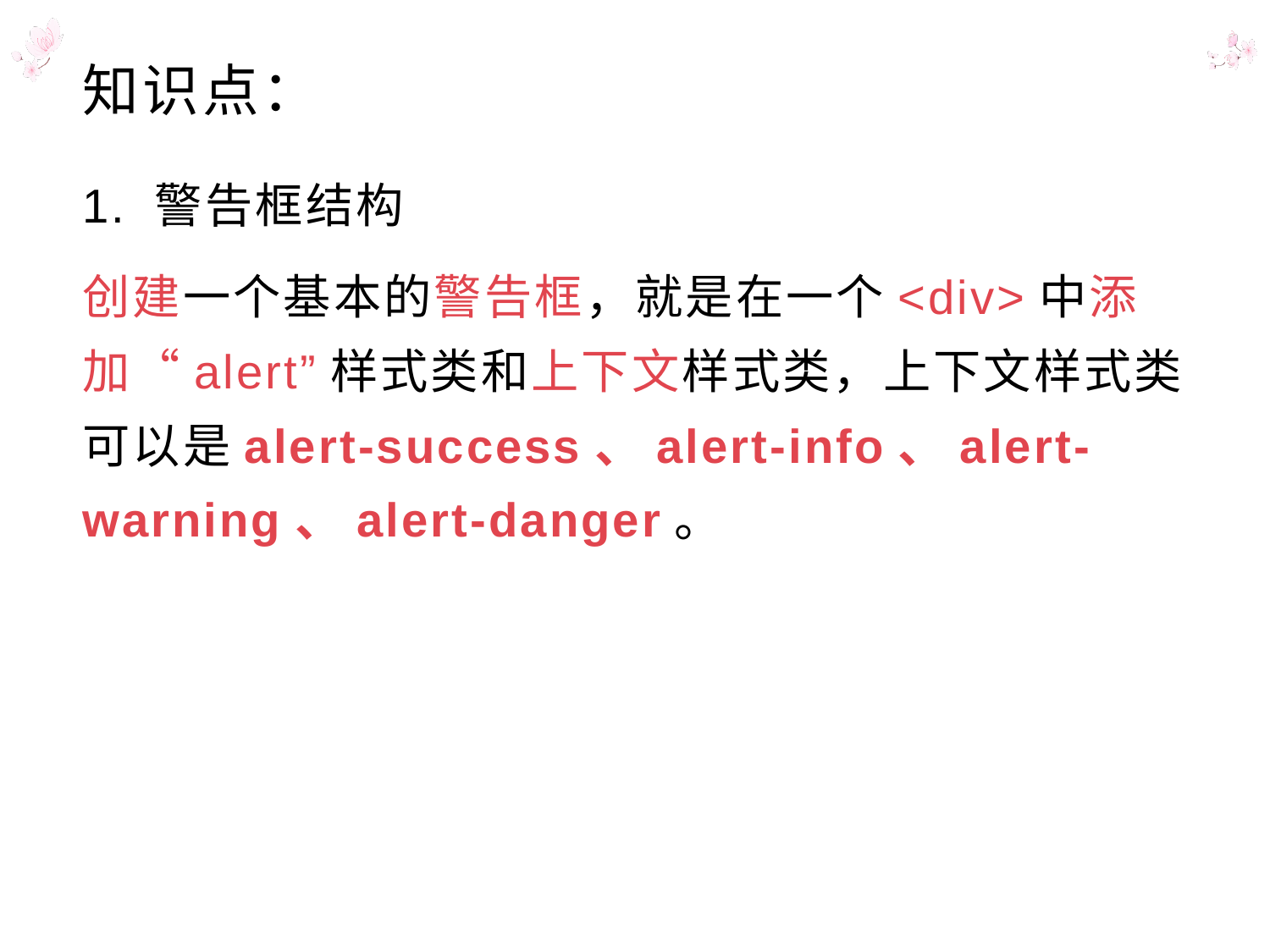

# 知识点：
1. 警告框结构
创建一个基本的警告框，就是在一个<div>中添加“alert”样式类和上下文样式类，上下文样式类可以是alert-success、alert-info、alert-warning、alert-danger。